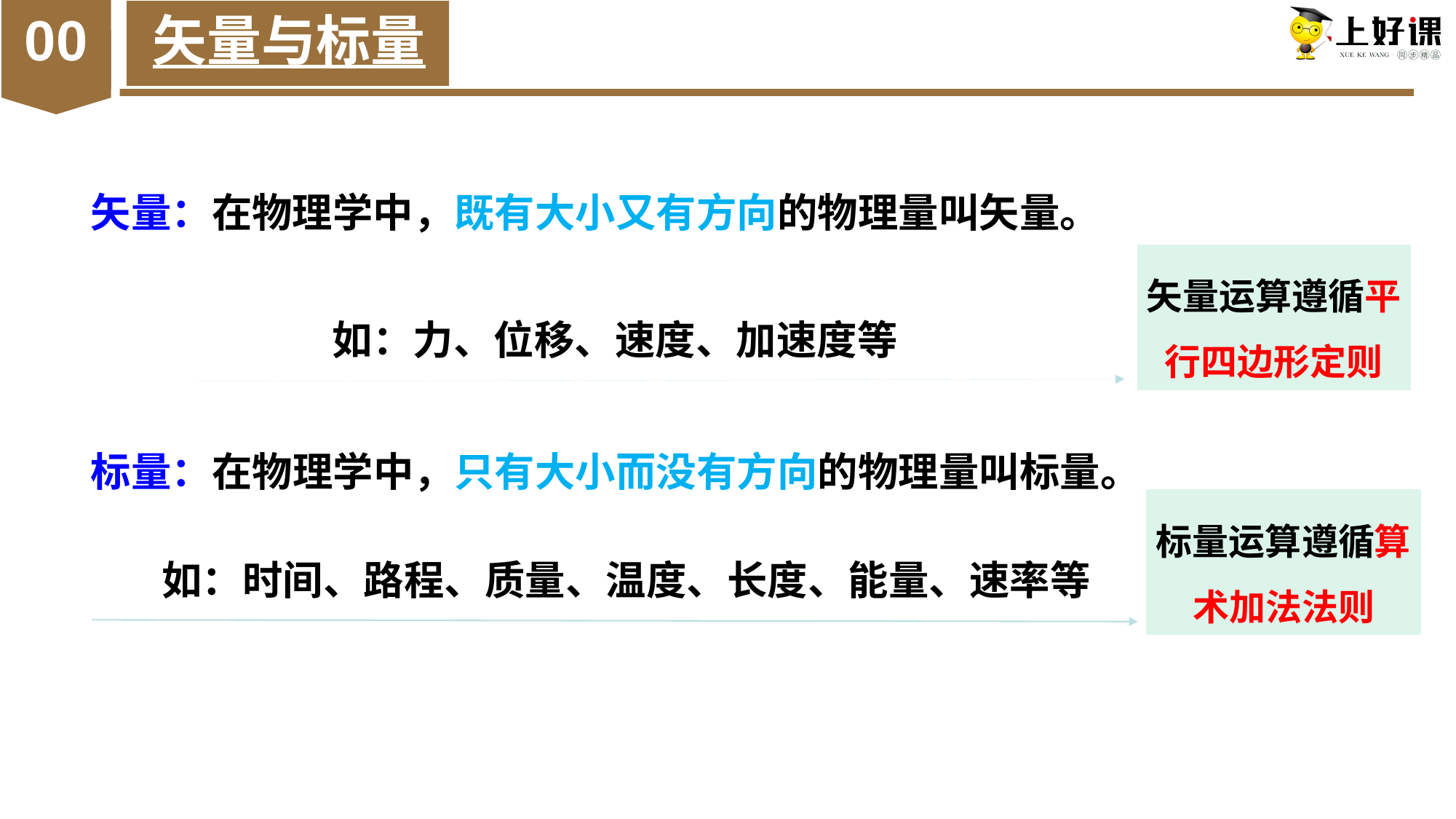

00
矢量与标量

矢量：在物理学中，既有大小又有方向的物理量叫矢量。
矢量运算遵循平行四边形定则
如：力、位移、速度、加速度等
标量：在物理学中，只有大小而没有方向的物理量叫标量。
标量运算遵循算术加法法则
如：时间、路程、质量、温度、长度、能量、速率等